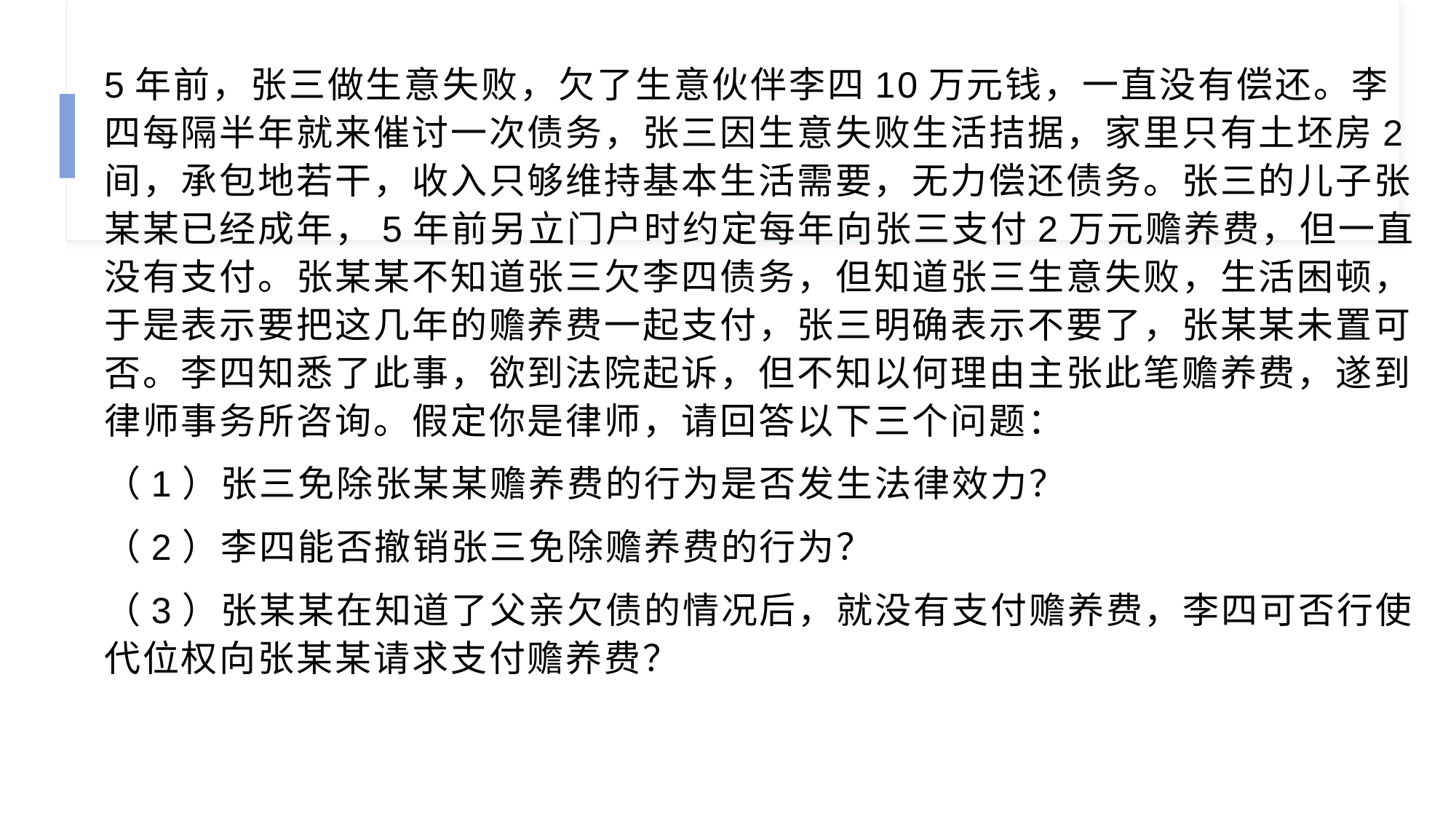

5年前，张三做生意失败，欠了生意伙伴李四10万元钱，一直没有偿还。李四每隔半年就来催讨一次债务，张三因生意失败生活拮据，家里只有土坯房2间，承包地若干，收入只够维持基本生活需要，无力偿还债务。张三的儿子张某某已经成年，5年前另立门户时约定每年向张三支付2万元赡养费，但一直没有支付。张某某不知道张三欠李四债务，但知道张三生意失败，生活困顿，于是表示要把这几年的赡养费一起支付，张三明确表示不要了，张某某未置可否。李四知悉了此事，欲到法院起诉，但不知以何理由主张此笔赡养费，遂到律师事务所咨询。假定你是律师，请回答以下三个问题：
（1）张三免除张某某赡养费的行为是否发生法律效力？
（2）李四能否撤销张三免除赡养费的行为？
（3）张某某在知道了父亲欠债的情况后，就没有支付赡养费，李四可否行使代位权向张某某请求支付赡养费？